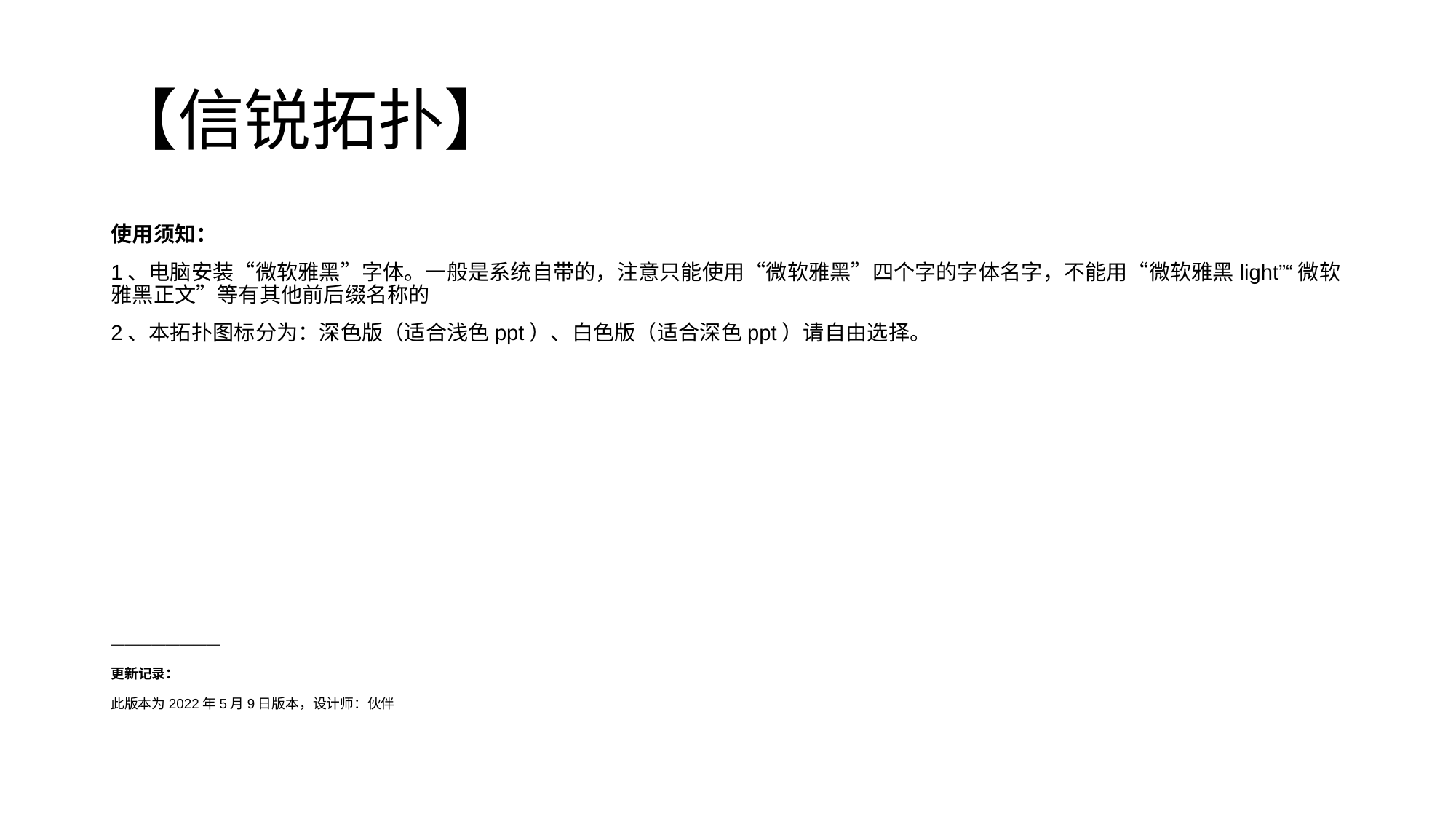

# 【信锐拓扑】
使用须知：
1、电脑安装“微软雅黑”字体。一般是系统自带的，注意只能使用“微软雅黑”四个字的字体名字，不能用“微软雅黑light”“微软雅黑正文”等有其他前后缀名称的
2、本拓扑图标分为：深色版（适合浅色ppt）、白色版（适合深色ppt）请自由选择。

————————
更新记录：
此版本为2022年5月9日版本，设计师：伙伴